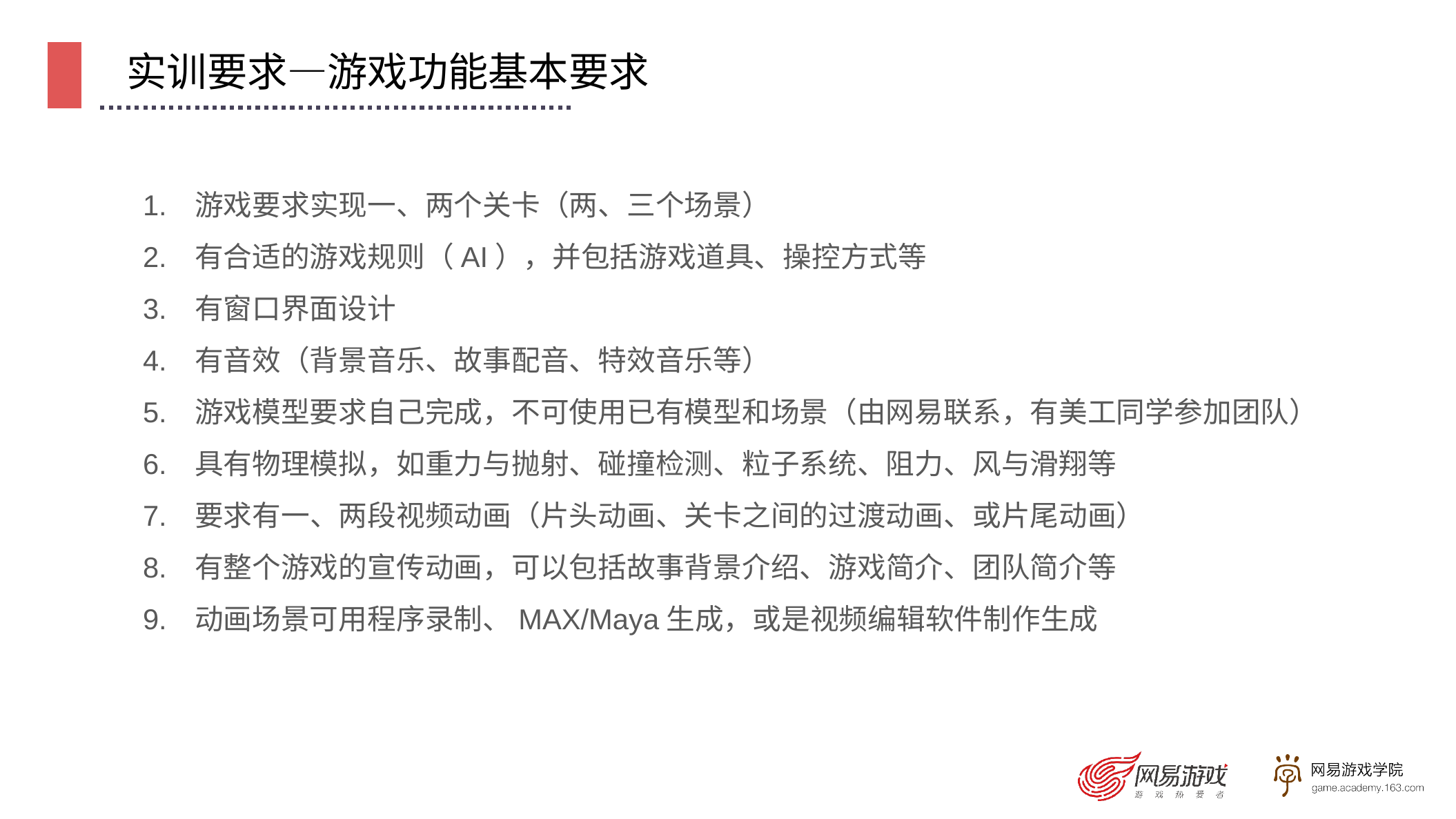

实训要求—游戏功能基本要求
游戏要求实现一、两个关卡（两、三个场景）
有合适的游戏规则（AI），并包括游戏道具、操控方式等
有窗口界面设计
有音效（背景音乐、故事配音、特效音乐等）
游戏模型要求自己完成，不可使用已有模型和场景（由网易联系，有美工同学参加团队）
具有物理模拟，如重力与抛射、碰撞检测、粒子系统、阻力、风与滑翔等
要求有一、两段视频动画（片头动画、关卡之间的过渡动画、或片尾动画）
有整个游戏的宣传动画，可以包括故事背景介绍、游戏简介、团队简介等
动画场景可用程序录制、MAX/Maya生成，或是视频编辑软件制作生成